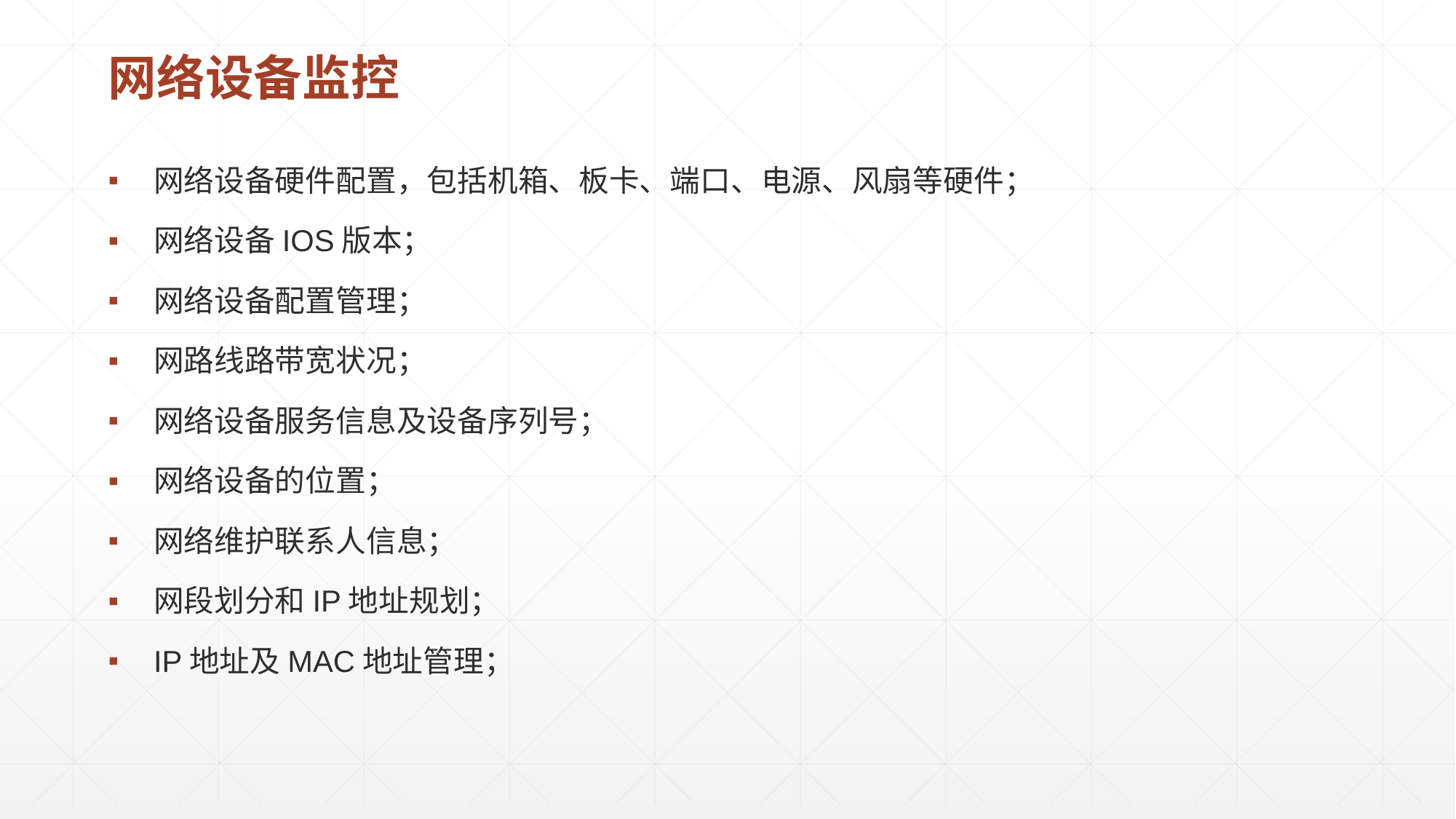

# 网络设备监控
网络设备硬件配置，包括机箱、板卡、端口、电源、风扇等硬件；
网络设备IOS版本；
网络设备配置管理；
网路线路带宽状况；
网络设备服务信息及设备序列号；
网络设备的位置；
网络维护联系人信息；
网段划分和IP地址规划；
IP地址及MAC地址管理；